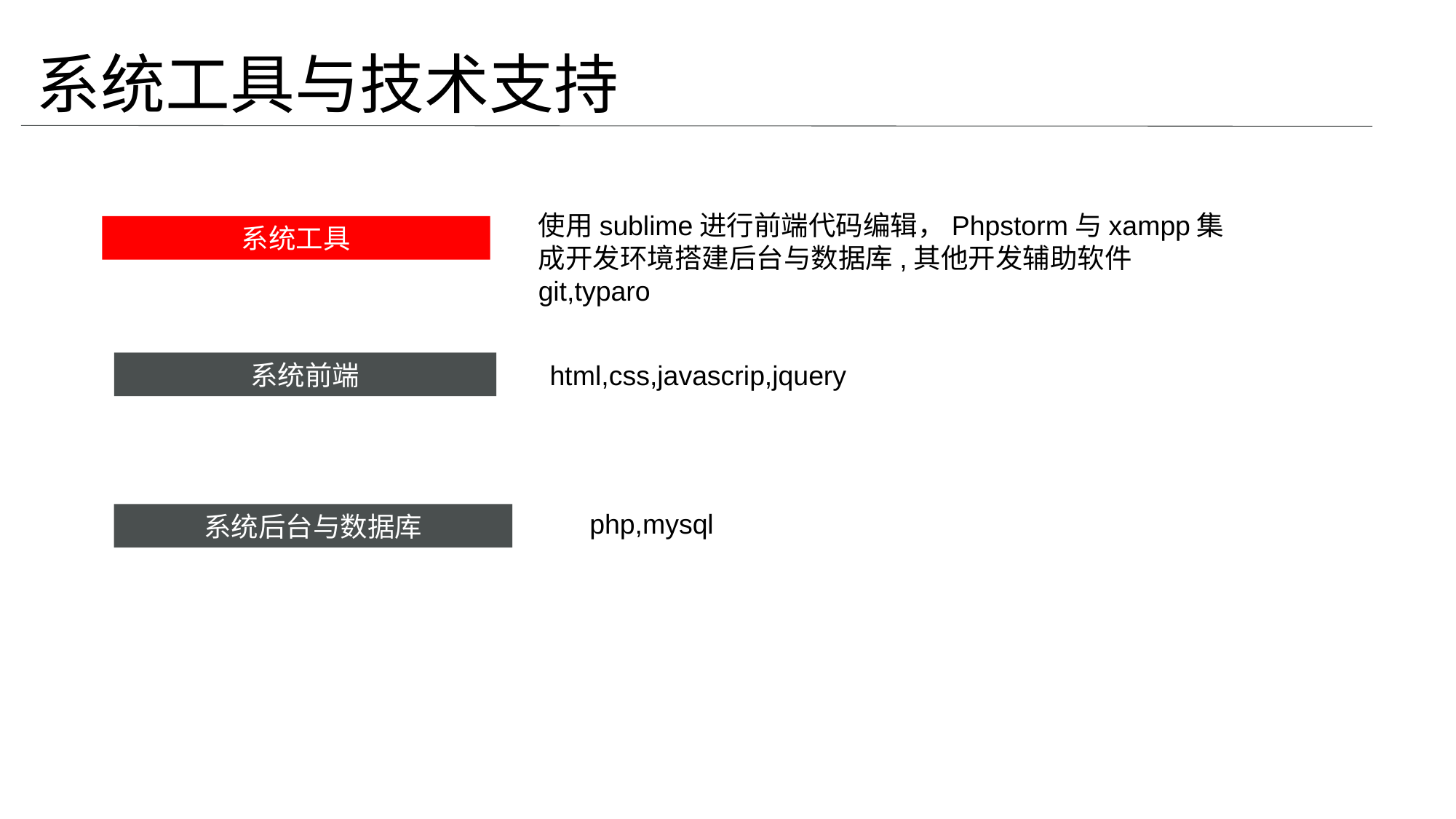

系统工具与技术支持
使用sublime进行前端代码编辑，Phpstorm与xampp集成开发环境搭建后台与数据库,其他开发辅助软件git,typaro
系统工具
html,css,javascrip,jquery
系统前端
php,mysql
系统后台与数据库